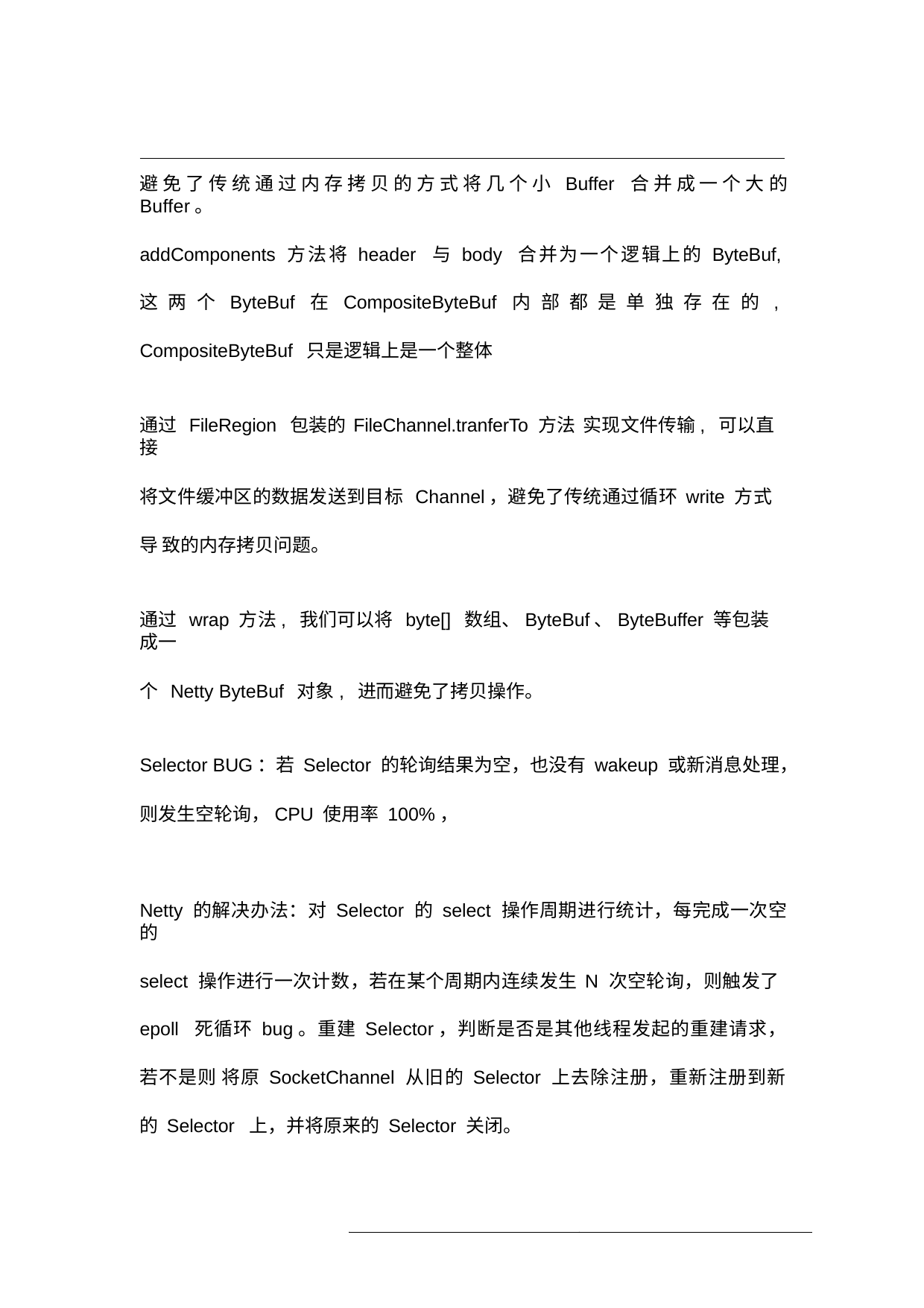

避免了传统通过内存拷贝的方式将几个小 Buffer 合并成一个大的 Buffer。
addComponents 方法将 header 与 body 合并为一个逻辑上的 ByteBuf,  这 两 个 ByteBuf 在 CompositeByteBuf 内 部 都 是 单 独 存 在 的 ,  CompositeByteBuf 只是逻辑上是一个整体
通过 FileRegion 包装的FileChannel.tranferTo 方法 实现文件传输, 可以直接
将文件缓冲区的数据发送到目标 Channel，避免了传统通过循环 write 方式导 致的内存拷贝问题。
通过 wrap 方法, 我们可以将 byte[] 数组、ByteBuf、ByteBuffer 等包装成一

个 Netty ByteBuf 对象, 进而避免了拷贝操作。
Selector BUG：若 Selector 的轮询结果为空，也没有 wakeup 或新消息处理，

则发生空轮询，CPU 使用率 100%，
Netty 的解决办法：对 Selector 的 select 操作周期进行统计，每完成一次空的
select 操作进行一次计数，若在某个周期内连续发生N 次空轮询，则触发了epoll  死循环 bug。重建 Selector，判断是否是其他线程发起的重建请求，若不是则 将原 SocketChannel 从旧的 Selector 上去除注册，重新注册到新的 Selector  上，并将原来的 Selector 关闭。